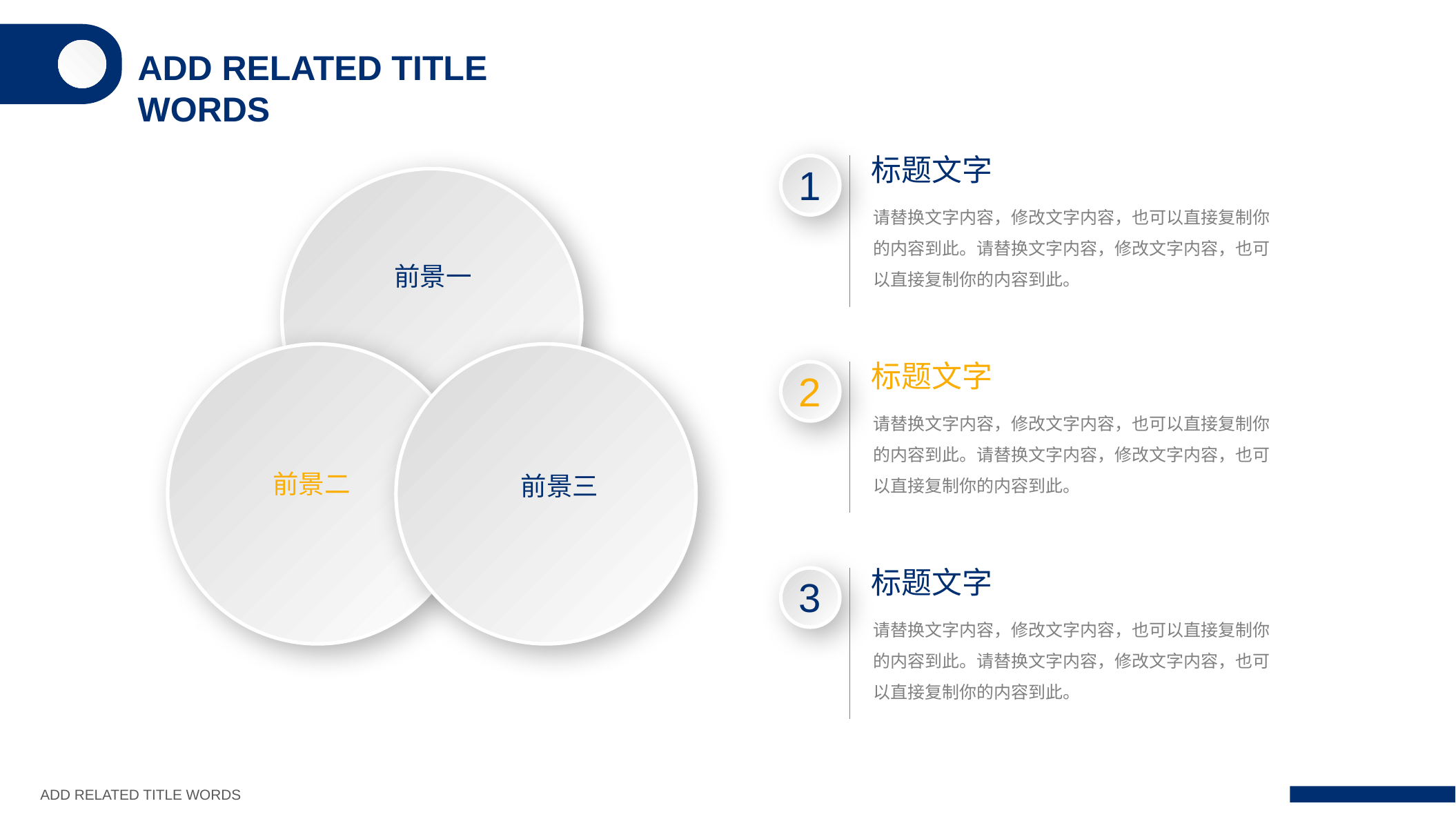

ADD RELATED TITLE WORDS
标题文字
1

请替换文字内容，修改文字内容，也可以直接复制你的内容到此。请替换文字内容，修改文字内容，也可以直接复制你的内容到此。

前景一

标题文字
2

请替换文字内容，修改文字内容，也可以直接复制你的内容到此。请替换文字内容，修改文字内容，也可以直接复制你的内容到此。
前景二
前景三
标题文字
3

请替换文字内容，修改文字内容，也可以直接复制你的内容到此。请替换文字内容，修改文字内容，也可以直接复制你的内容到此。
ADD RELATED TITLE WORDS